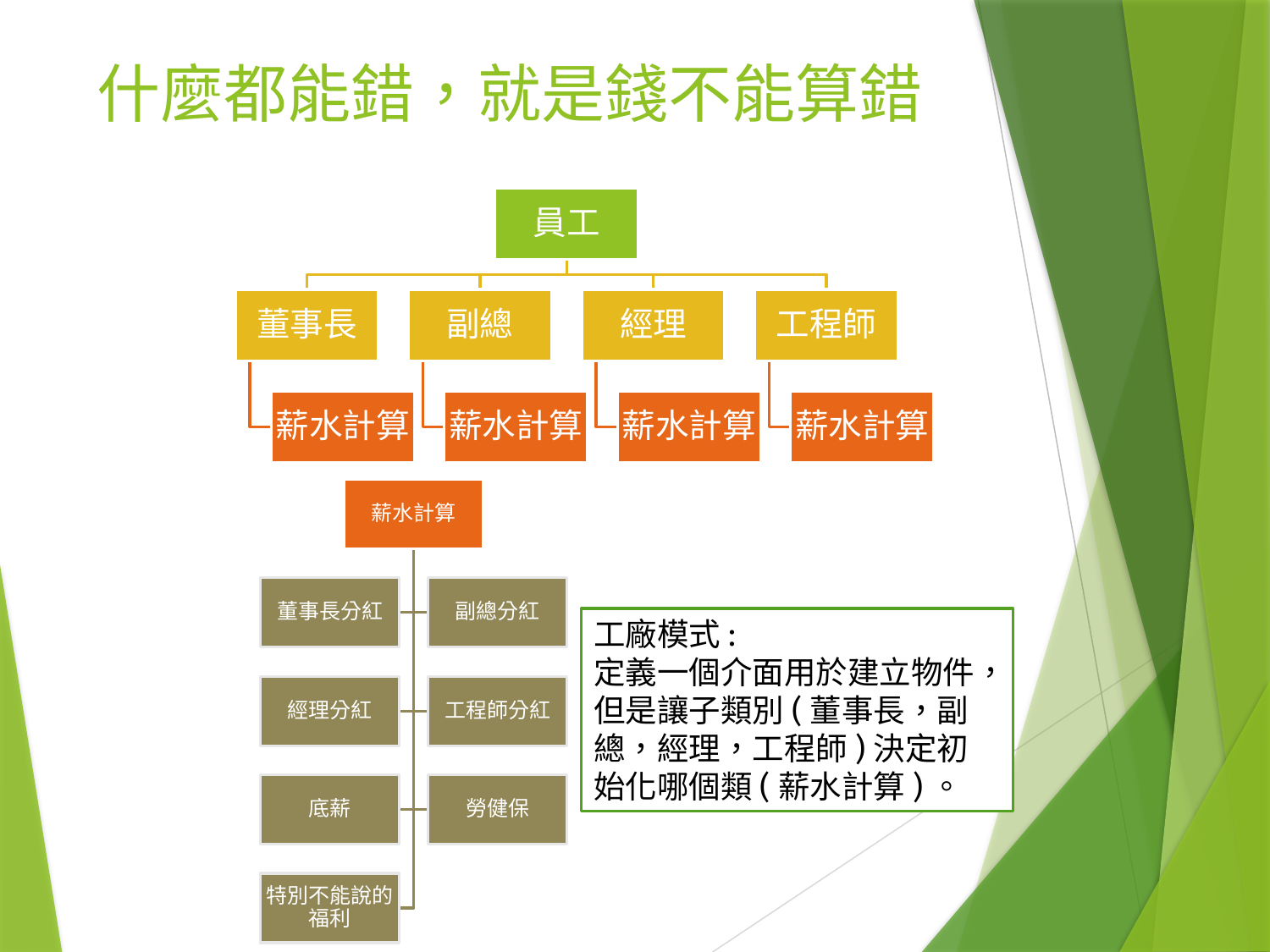

# 什麼都能錯，就是錢不能算錯
員工
董事長
薪水計算
副總
薪水計算
經理
薪水計算
工程師
薪水計算
薪水計算
董事長分紅
副總分紅
經理分紅
工程師分紅
底薪
勞健保
特別不能說的福利
工廠模式:
定義一個介面用於建立物件，但是讓子類別(董事長，副總，經理，工程師)決定初始化哪個類(薪水計算)。